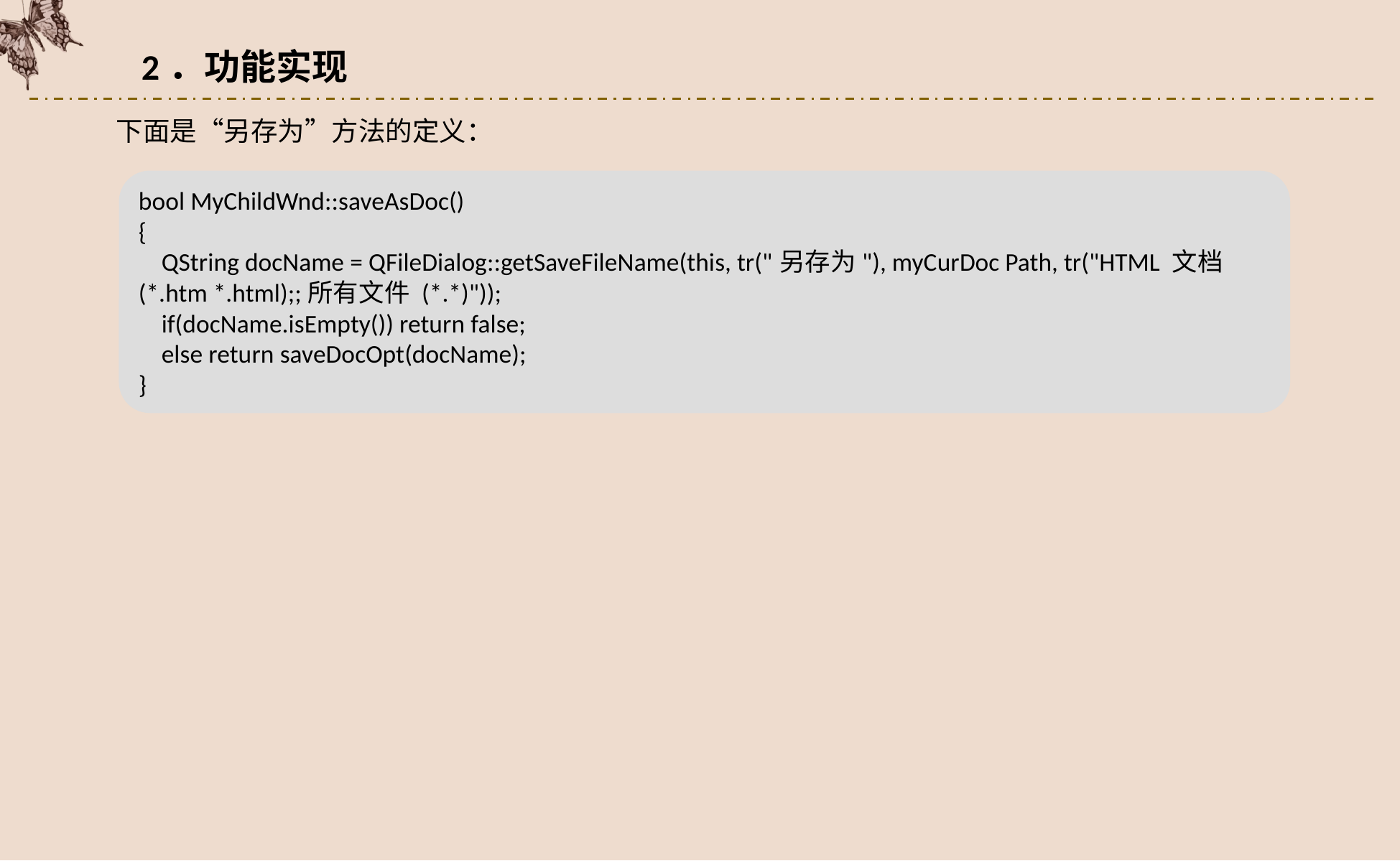

2．功能实现
下面是“另存为”方法的定义：
bool MyChildWnd::saveAsDoc()
{
    QString docName = QFileDialog::getSaveFileName(this, tr("另存为"), myCurDoc Path, tr("HTML 文档 (*.htm *.html);;所有文件 (*.*)"));
    if(docName.isEmpty()) return false;
    else return saveDocOpt(docName);
}